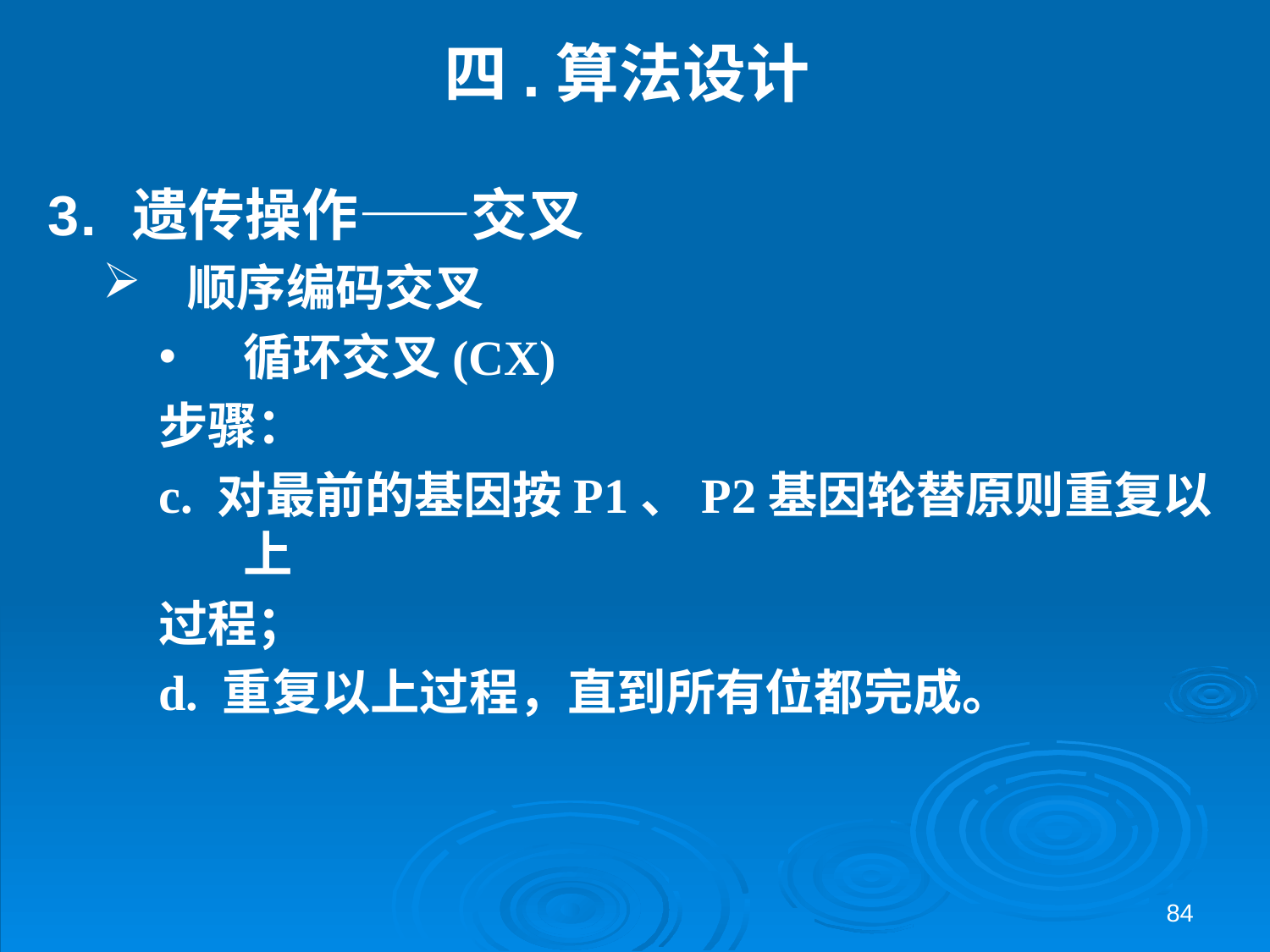

# 四.算法设计
遗传操作——交叉
顺序编码交叉
循环交叉(CX)
步骤：
c. 对最前的基因按P1、P2基因轮替原则重复以上
过程；
d. 重复以上过程，直到所有位都完成。

84